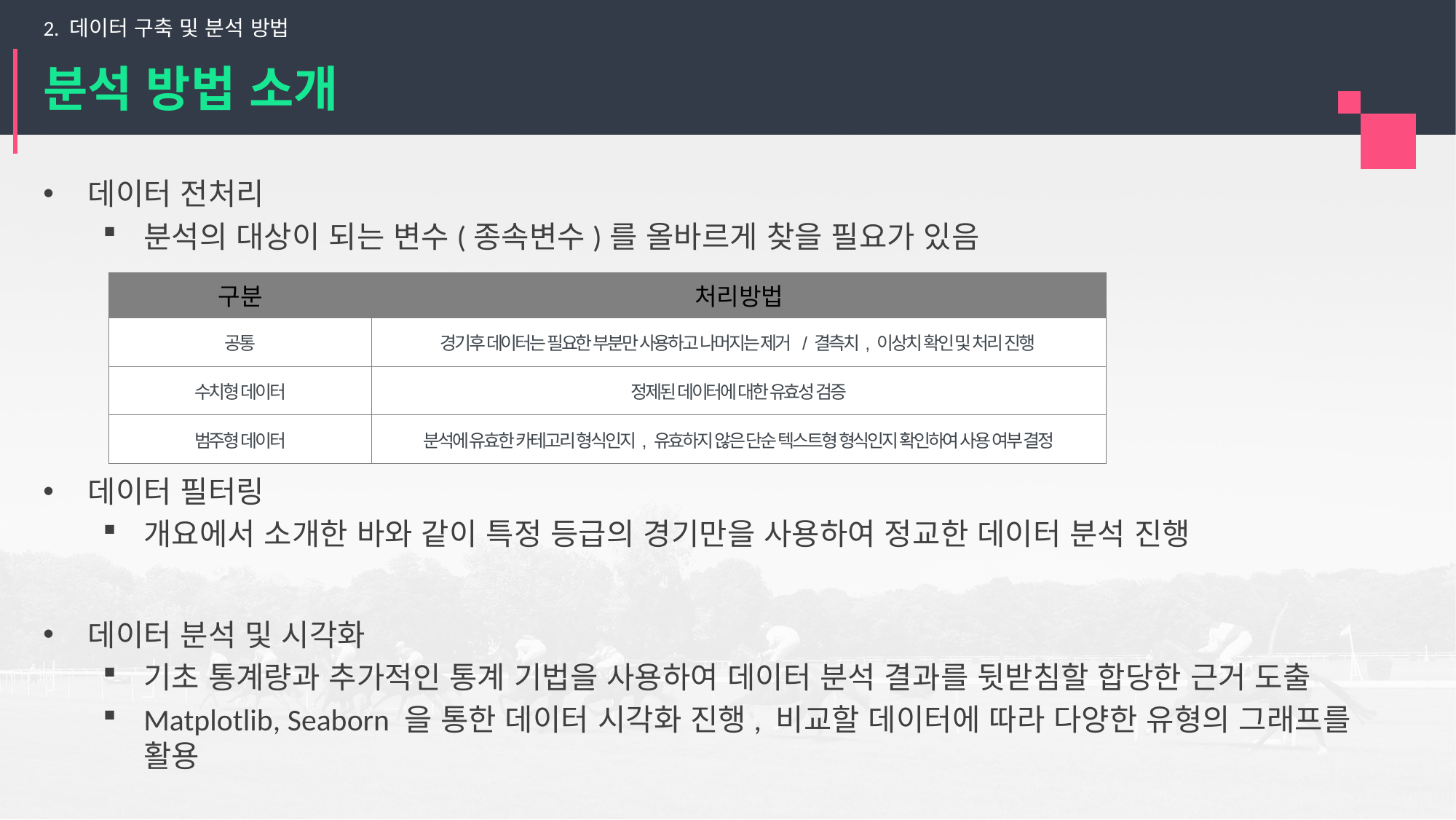

2. 데이터 구축 및 분석 방법
# 분석 방법 소개
데이터 전처리
분석의 대상이 되는 변수(종속변수)를 올바르게 찾을 필요가 있음

데이터 필터링
개요에서 소개한 바와 같이 특정 등급의 경기만을 사용하여 정교한 데이터 분석 진행

데이터 분석 및 시각화
기초 통계량과 추가적인 통계 기법을 사용하여 데이터 분석 결과를 뒷받침할 합당한 근거 도출
Matplotlib, Seaborn 을 통한 데이터 시각화 진행, 비교할 데이터에 따라 다양한 유형의 그래프를 활용
| 구분 | 처리방법 |
| --- | --- |
| 공통 | 경기후 데이터는 필요한 부분만 사용하고 나머지는 제거 / 결측치, 이상치 확인 및 처리 진행 |
| 수치형 데이터 | 정제된 데이터에 대한 유효성 검증 |
| 범주형 데이터 | 분석에 유효한 카테고리 형식인지, 유효하지 않은 단순 텍스트형 형식인지 확인하여 사용 여부 결정 |